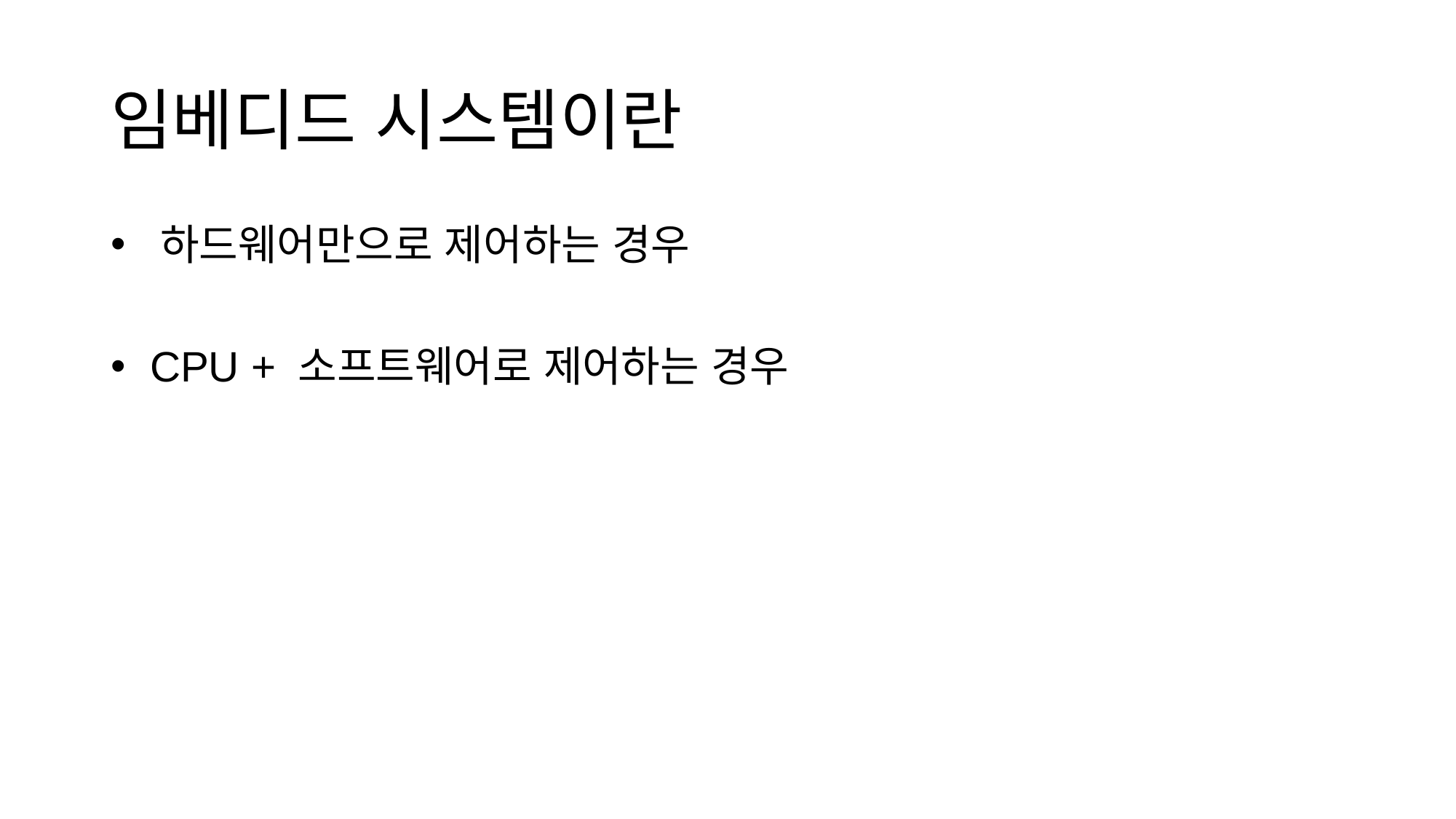

# 임베디드 시스템이란
 하드웨어만으로 제어하는 경우

 CPU + 소프트웨어로 제어하는 경우